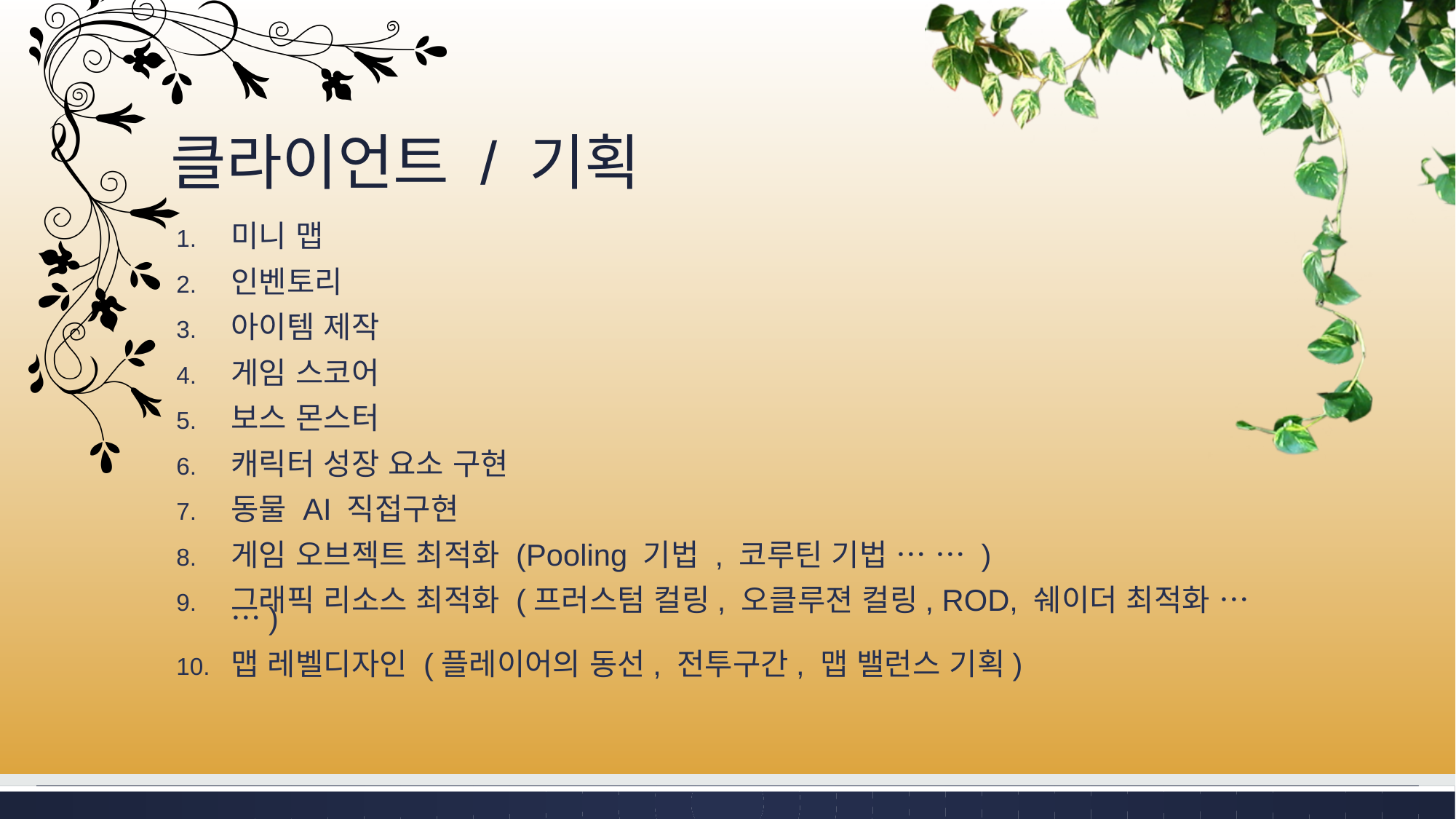

# 클라이언트 / 기획
미니 맵
인벤토리
아이템 제작
게임 스코어
보스 몬스터
캐릭터 성장 요소 구현
동물 AI 직접구현
게임 오브젝트 최적화 (Pooling 기법 , 코루틴 기법 … … )
그래픽 리소스 최적화 (프러스텀 컬링, 오클루젼 컬링, ROD, 쉐이더 최적화 … …)
맵 레벨디자인 (플레이어의 동선, 전투구간, 맵 밸런스 기획)